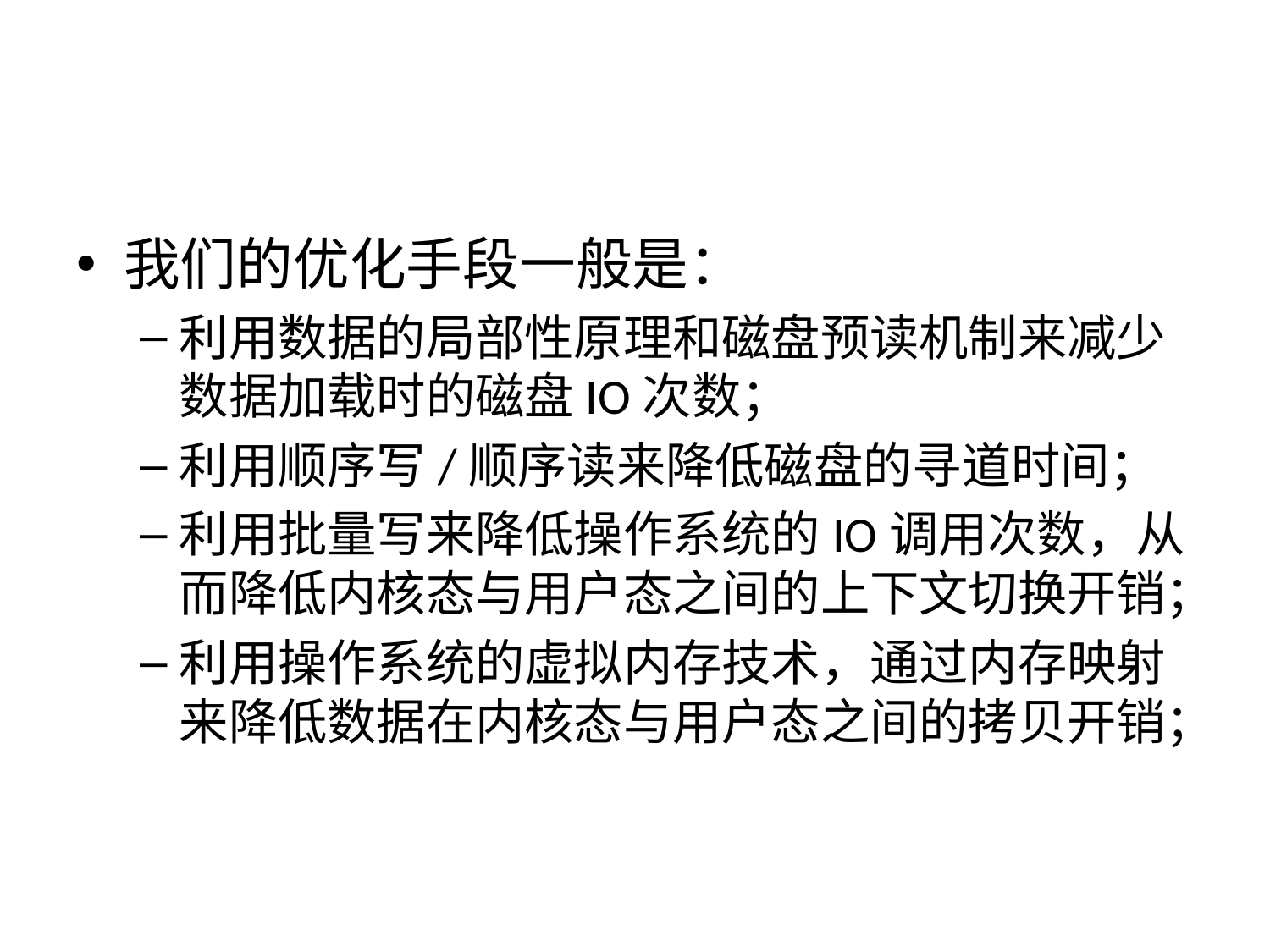

#
我们的优化手段一般是：
利用数据的局部性原理和磁盘预读机制来减少数据加载时的磁盘IO次数；
利用顺序写/顺序读来降低磁盘的寻道时间；
利用批量写来降低操作系统的IO调用次数，从而降低内核态与用户态之间的上下文切换开销；
利用操作系统的虚拟内存技术，通过内存映射来降低数据在内核态与用户态之间的拷贝开销；